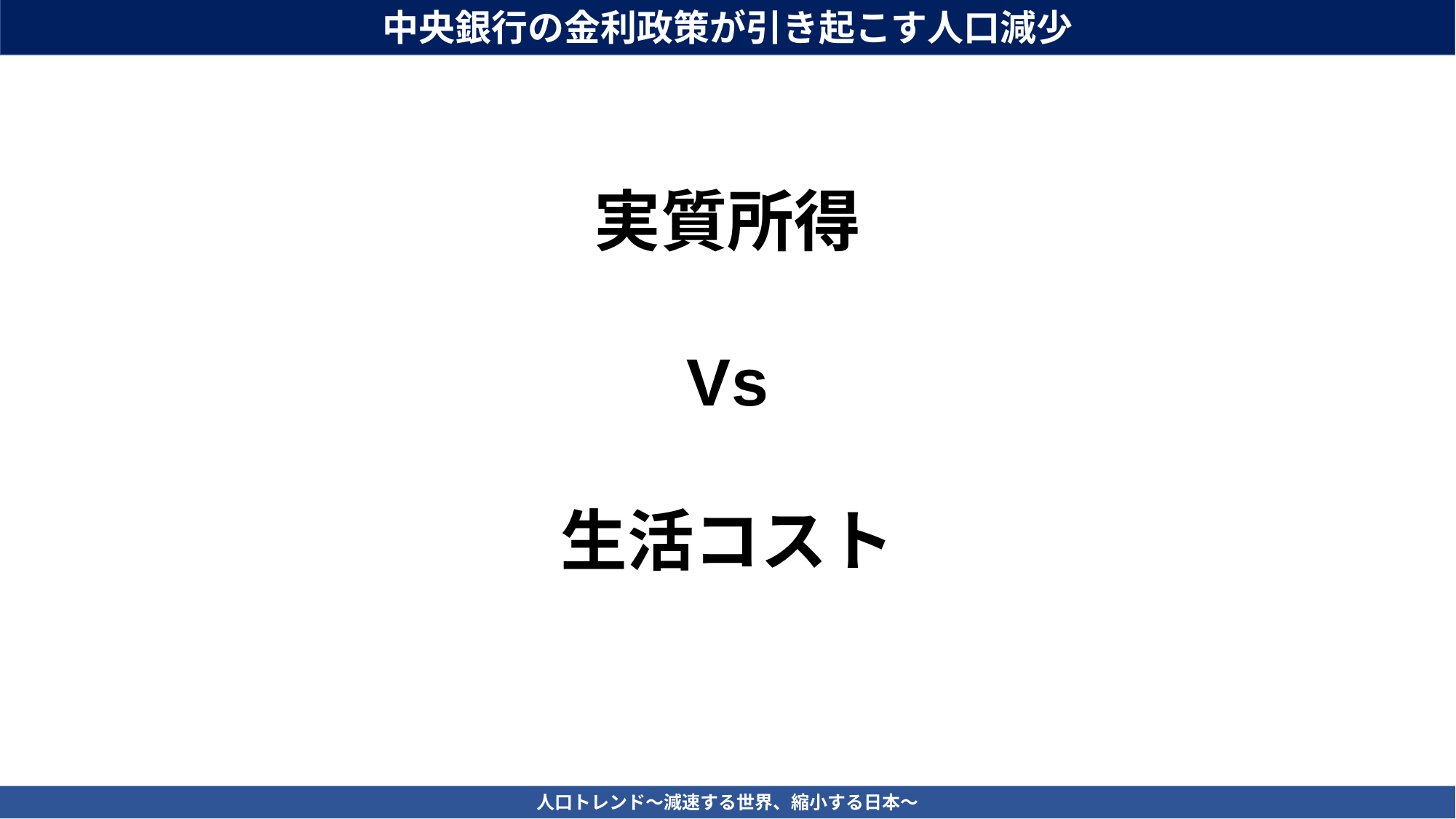

中央銀行の金利政策が引き起こす人口減少
実質所得

Vs

生活コスト
人口トレンド～減速する世界、縮小する日本～